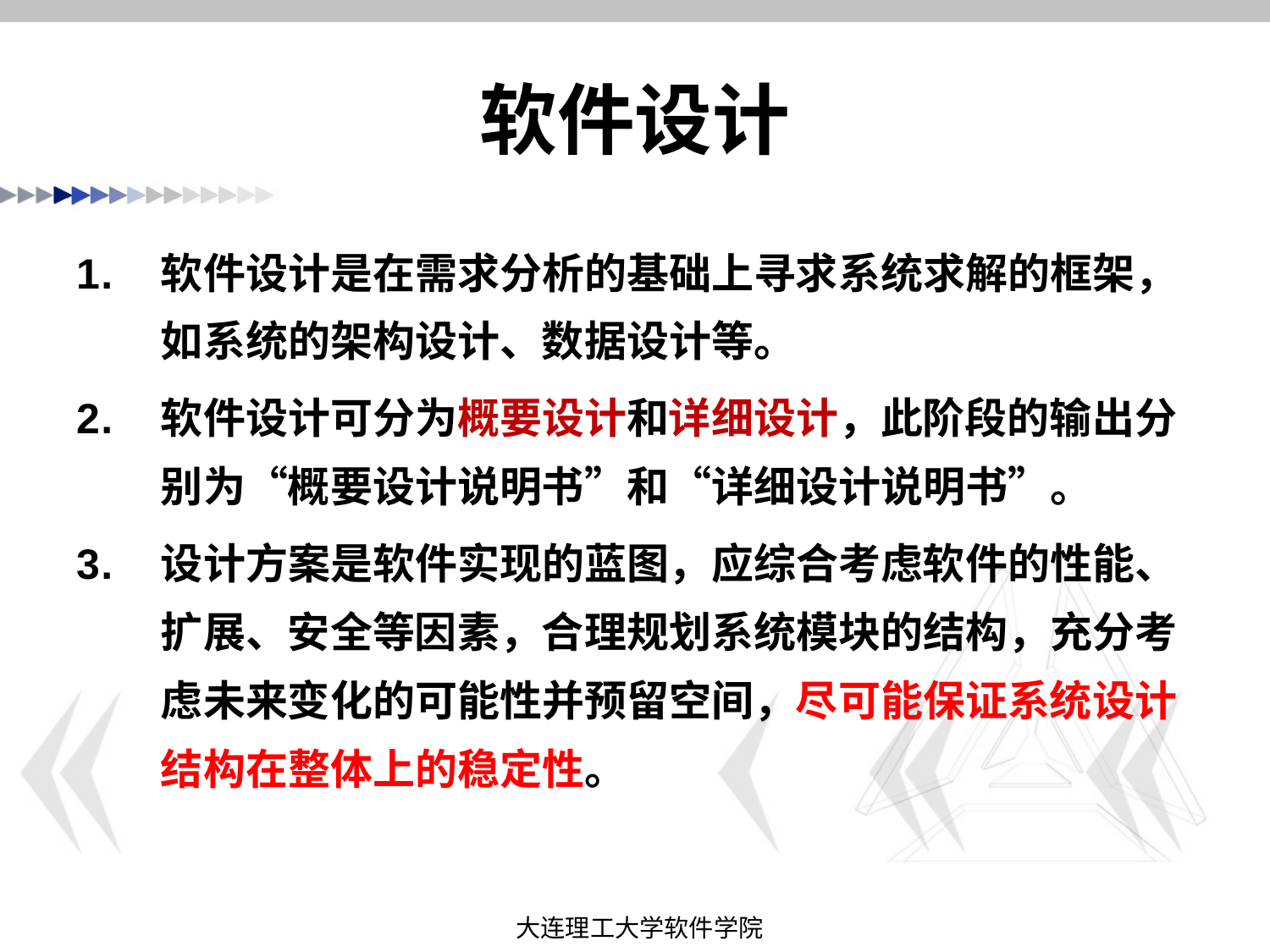

# 软件设计
软件设计是在需求分析的基础上寻求系统求解的框架，如系统的架构设计、数据设计等。
软件设计可分为概要设计和详细设计，此阶段的输出分别为“概要设计说明书”和“详细设计说明书”。
设计方案是软件实现的蓝图，应综合考虑软件的性能、扩展、安全等因素，合理规划系统模块的结构，充分考虑未来变化的可能性并预留空间，尽可能保证系统设计结构在整体上的稳定性。

大连理工大学软件学院
8